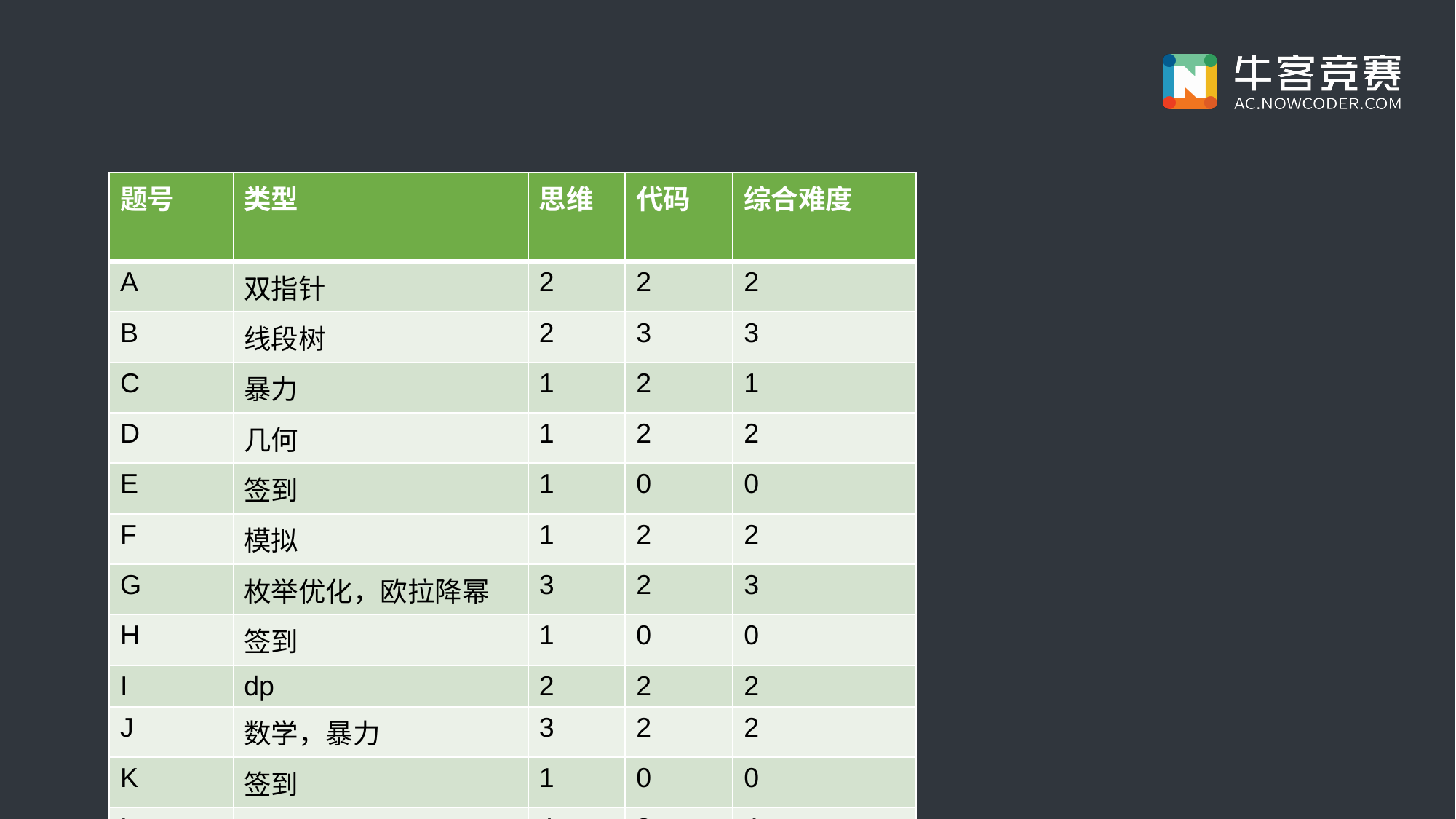

#
| 题号 | 类型 | 思维 | 代码 | 综合难度 |
| --- | --- | --- | --- | --- |
| A | 双指针 | 2 | 2 | 2 |
| B | 线段树 | 2 | 3 | 3 |
| C | 暴力 | 1 | 2 | 1 |
| D | 几何 | 1 | 2 | 2 |
| E | 签到 | 1 | 0 | 0 |
| F | 模拟 | 1 | 2 | 2 |
| G | 枚举优化，欧拉降幂 | 3 | 2 | 3 |
| H | 签到 | 1 | 0 | 0 |
| I | dp | 2 | 2 | 2 |
| J | 数学，暴力 | 3 | 2 | 2 |
| K | 签到 | 1 | 0 | 0 |
| L | 二分前缀和 | 4 | 3 | 4 |